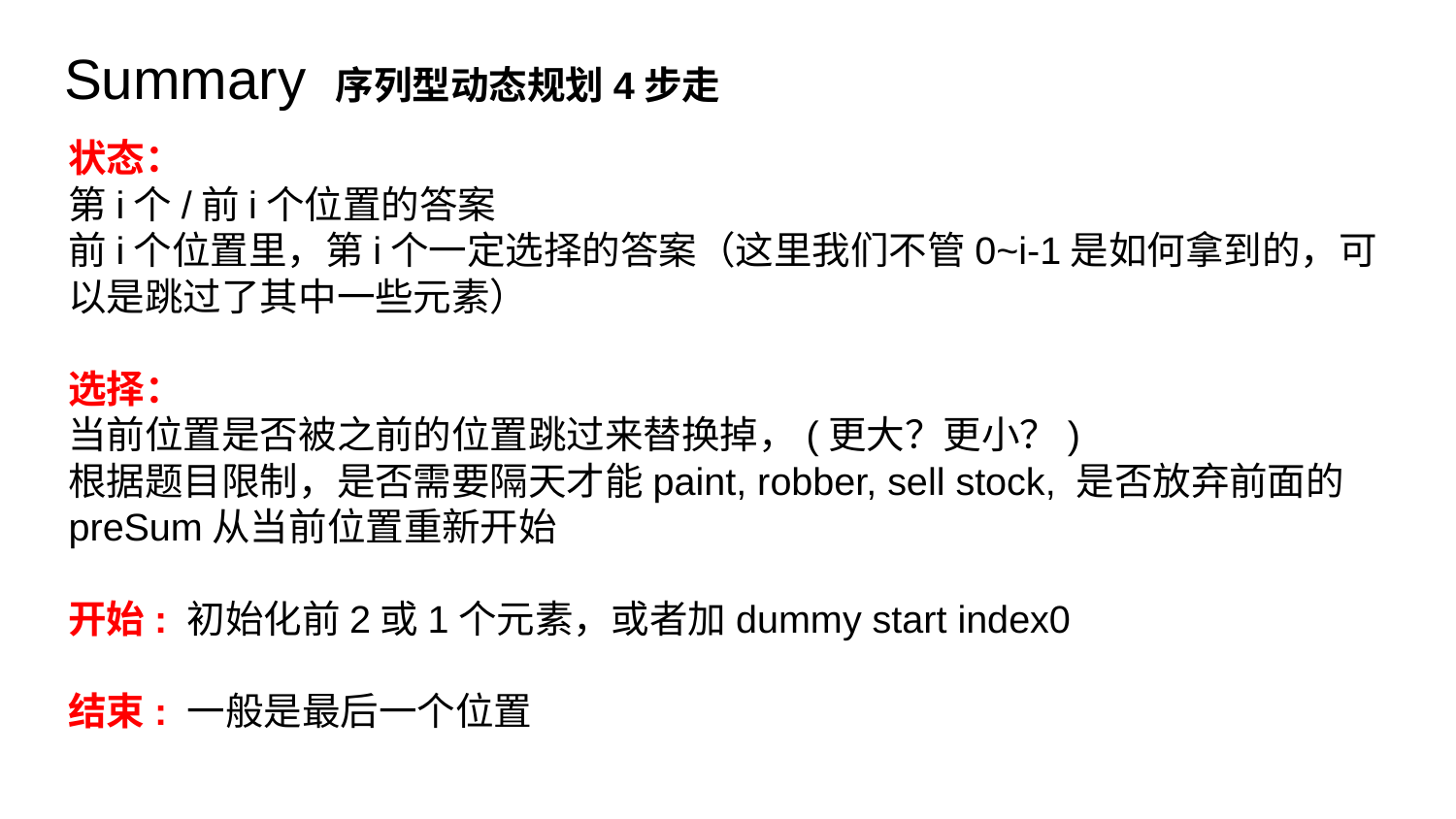

# Summary 序列型动态规划4步走
状态：
第i个/前i个位置的答案
前i个位置里，第i个一定选择的答案（这里我们不管0~i-1是如何拿到的，可以是跳过了其中一些元素）

选择：
当前位置是否被之前的位置跳过来替换掉，(更大？更小？)
根据题目限制，是否需要隔天才能paint, robber, sell stock, 是否放弃前面的preSum从当前位置重新开始

开始: 初始化前2或1个元素，或者加dummy start index0

结束: 一般是最后一个位置